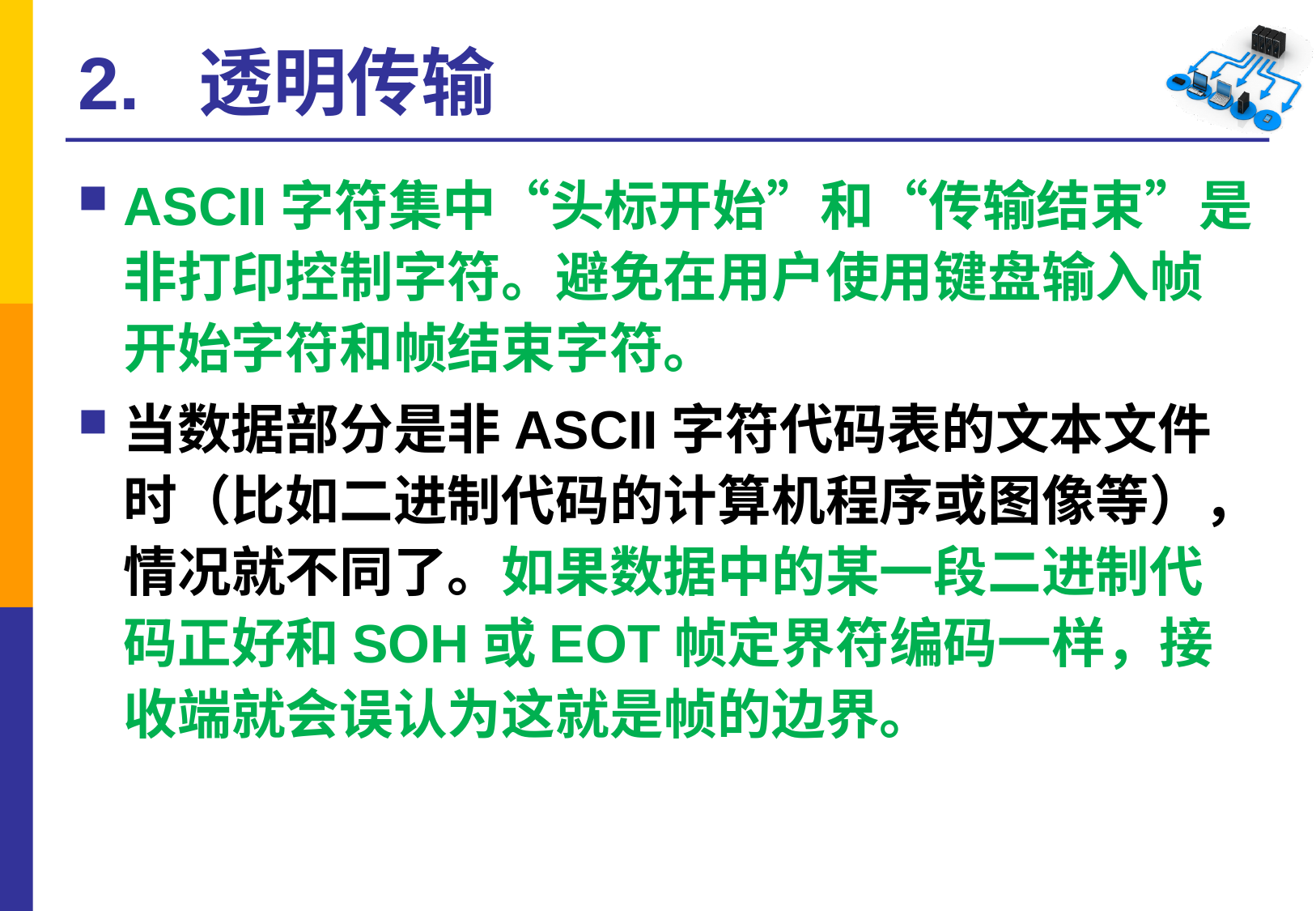

# 2.  透明传输
ASCII字符集中“头标开始”和“传输结束”是非打印控制字符。避免在用户使用键盘输入帧开始字符和帧结束字符。
当数据部分是非ASCII字符代码表的文本文件时（比如二进制代码的计算机程序或图像等），情况就不同了。如果数据中的某一段二进制代码正好和SOH或EOT帧定界符编码一样，接收端就会误认为这就是帧的边界。